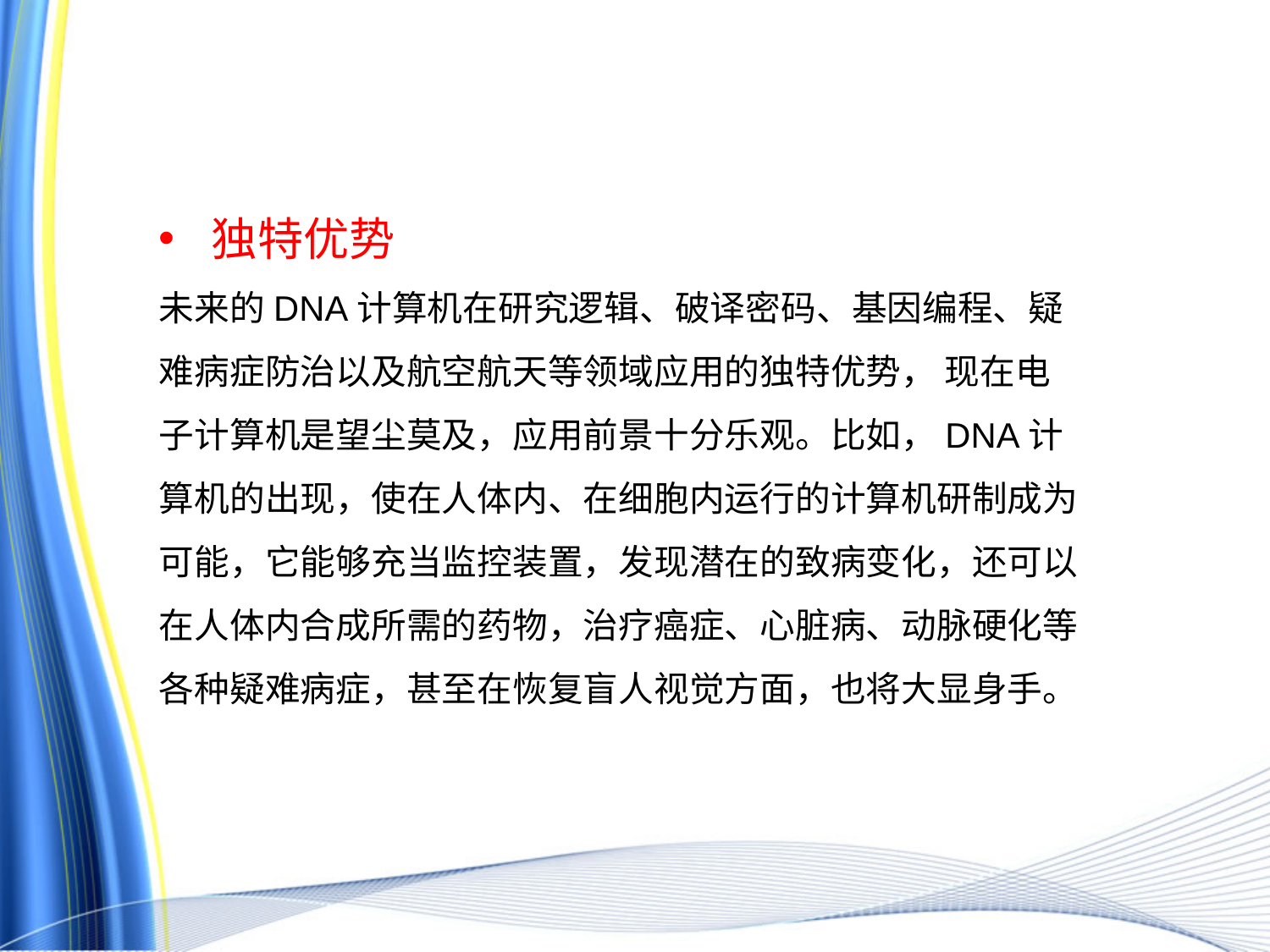

独特优势
未来的DNA计算机在研究逻辑、破译密码、基因编程、疑难病症防治以及航空航天等领域应用的独特优势， 现在电子计算机是望尘莫及，应用前景十分乐观。比如，DNA计算机的出现，使在人体内、在细胞内运行的计算机研制成为可能，它能够充当监控装置，发现潜在的致病变化，还可以在人体内合成所需的药物，治疗癌症、心脏病、动脉硬化等各种疑难病症，甚至在恢复盲人视觉方面，也将大显身手。